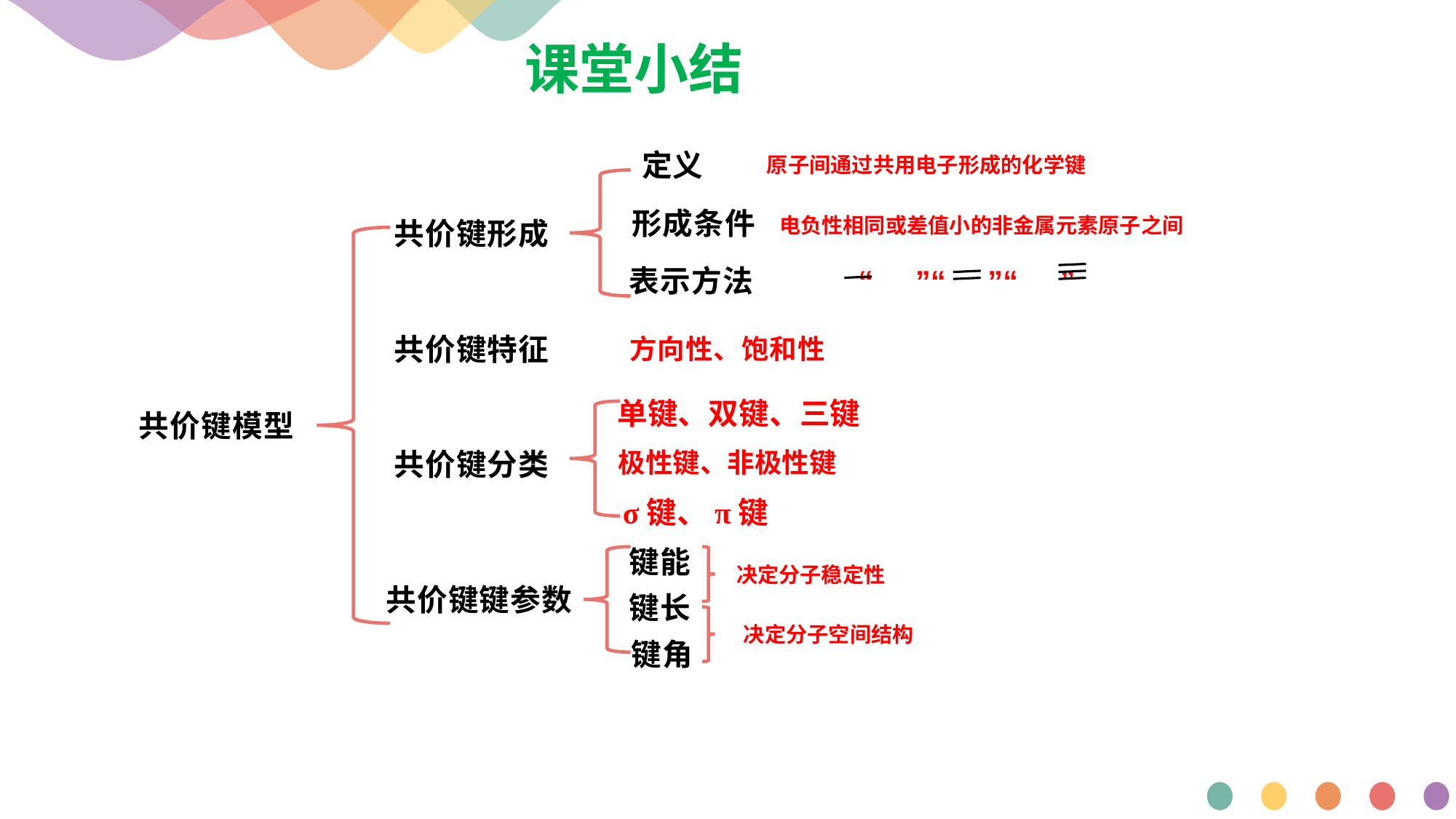

课堂小结
定义
原子间通过共用电子形成的化学键

形成条件
电负性相同或差值小的非金属元素原子之间
共价键形成

表示方法
“     ”“     ”“     ”
共价键特征
方向性、饱和性
单键、双键、三键

共价键模型
极性键、非极性键
共价键分类
σ键、π键
键能

决定分子稳定性
共价键键参数
键长

决定分子空间结构
键角